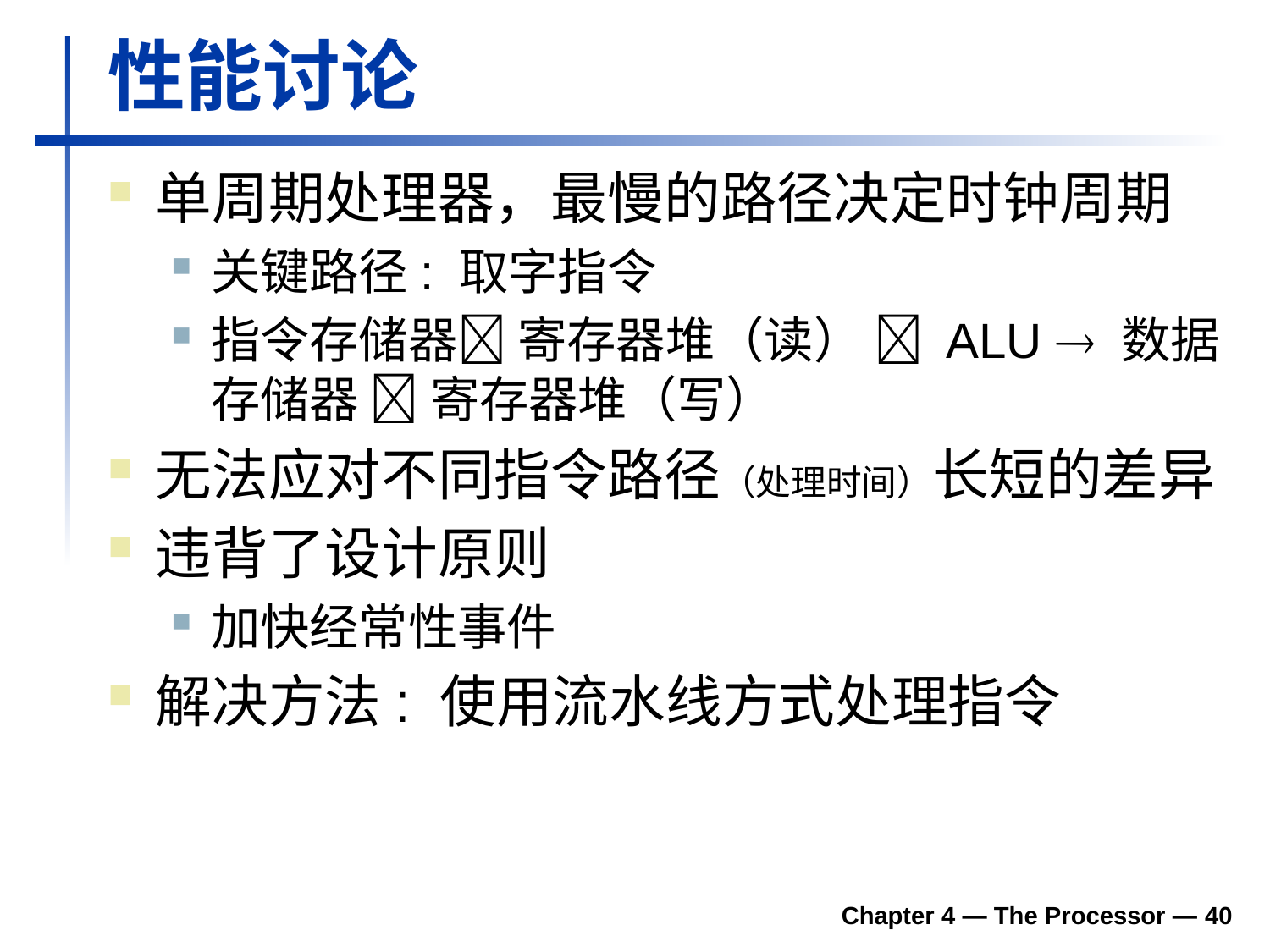

# 性能讨论
单周期处理器，最慢的路径决定时钟周期
关键路径: 取字指令
指令存储器→ 寄存器堆（读） → ALU → 数据存储器 → 寄存器堆（写）
无法应对不同指令路径（处理时间）长短的差异
违背了设计原则
加快经常性事件
解决方法: 使用流水线方式处理指令
Chapter 4 — The Processor — 40